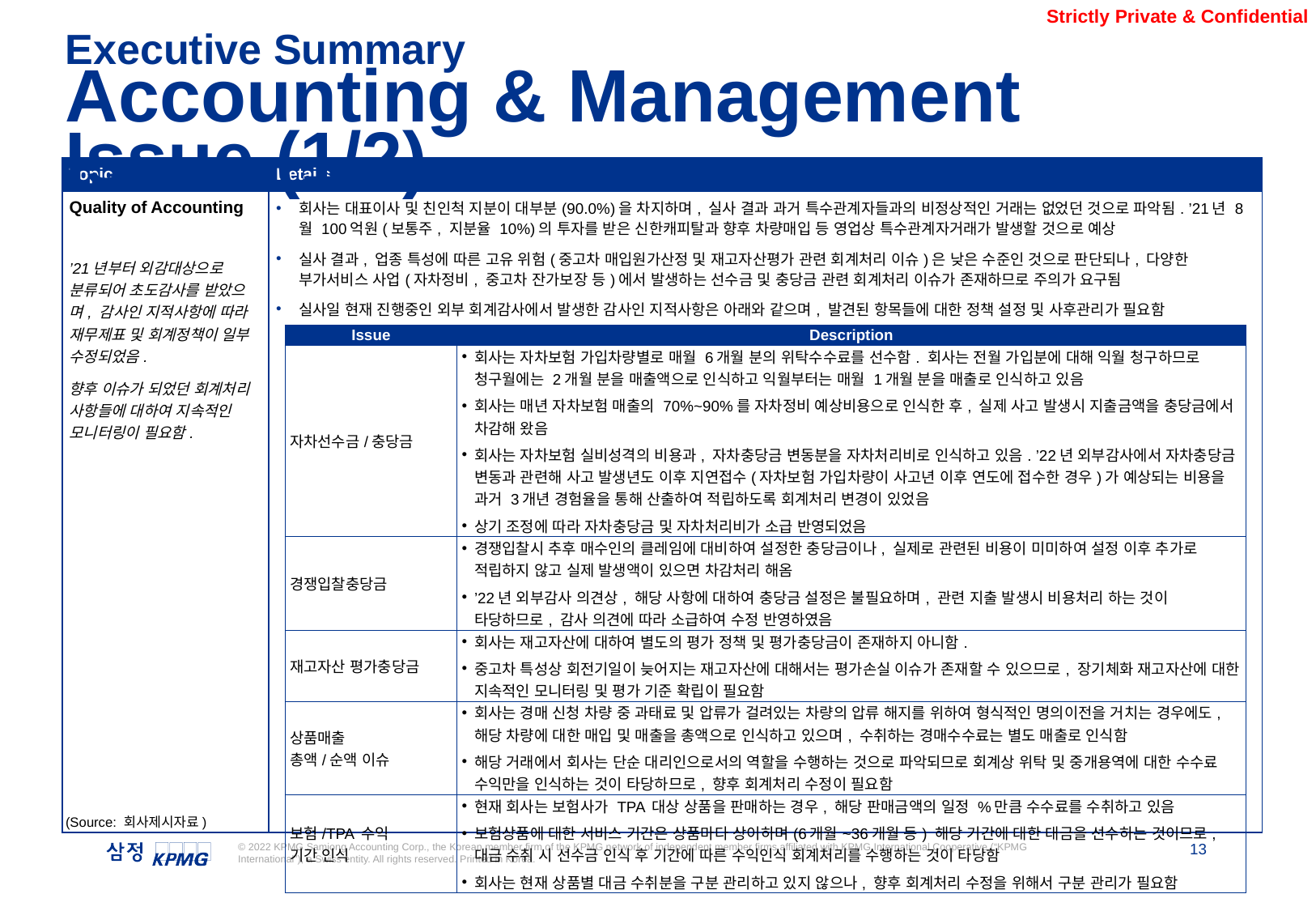

Executive Summary
Accounting & Management Issue (1/2)
| Topic | Details |
| --- | --- |
| Quality of Accounting ’21년부터 외감대상으로 분류되어 초도감사를 받았으며, 감사인 지적사항에 따라 재무제표 및 회계정책이 일부 수정되었음. 향후 이슈가 되었던 회계처리 사항들에 대하여 지속적인 모니터링이 필요함. | 회사는 대표이사 및 친인척 지분이 대부분(90.0%)을 차지하며, 실사 결과 과거 특수관계자들과의 비정상적인 거래는 없었던 것으로 파악됨. ’21년 8월 100억원(보통주, 지분율 10%)의 투자를 받은 신한캐피탈과 향후 차량매입 등 영업상 특수관계자거래가 발생할 것으로 예상 실사 결과, 업종 특성에 따른 고유 위험(중고차 매입원가산정 및 재고자산평가 관련 회계처리 이슈)은 낮은 수준인 것으로 판단되나, 다양한 부가서비스 사업(자차정비, 중고차 잔가보장 등)에서 발생하는 선수금 및 충당금 관련 회계처리 이슈가 존재하므로 주의가 요구됨 실사일 현재 진행중인 외부 회계감사에서 발생한 감사인 지적사항은 아래와 같으며, 발견된 항목들에 대한 정책 설정 및 사후관리가 필요함 |
| Issue | Description |
| --- | --- |
| 자차선수금/충당금 | 회사는 자차보험 가입차량별로 매월 6개월 분의 위탁수수료를 선수함. 회사는 전월 가입분에 대해 익월 청구하므로 청구월에는 2개월 분을 매출액으로 인식하고 익월부터는 매월 1개월 분을 매출로 인식하고 있음 회사는 매년 자차보험 매출의 70%~90%를 자차정비 예상비용으로 인식한 후, 실제 사고 발생시 지출금액을 충당금에서 차감해 왔음 회사는 자차보험 실비성격의 비용과, 자차충당금 변동분을 자차처리비로 인식하고 있음. ’22년 외부감사에서 자차충당금 변동과 관련해 사고 발생년도 이후 지연접수(자차보험 가입차량이 사고년 이후 연도에 접수한 경우)가 예상되는 비용을 과거 3개년 경험율을 통해 산출하여 적립하도록 회계처리 변경이 있었음 상기 조정에 따라 자차충당금 및 자차처리비가 소급 반영되었음 |
| 경쟁입찰충당금 | 경쟁입찰시 추후 매수인의 클레임에 대비하여 설정한 충당금이나, 실제로 관련된 비용이 미미하여 설정 이후 추가로 적립하지 않고 실제 발생액이 있으면 차감처리 해옴 ’22년 외부감사 의견상, 해당 사항에 대하여 충당금 설정은 불필요하며, 관련 지출 발생시 비용처리 하는 것이 타당하므로, 감사 의견에 따라 소급하여 수정 반영하였음 |
| 재고자산 평가충당금 | 회사는 재고자산에 대하여 별도의 평가 정책 및 평가충당금이 존재하지 아니함. 중고차 특성상 회전기일이 늦어지는 재고자산에 대해서는 평가손실 이슈가 존재할 수 있으므로, 장기체화 재고자산에 대한 지속적인 모니터링 및 평가 기준 확립이 필요함 |
| 상품매출 총액/순액 이슈 | 회사는 경매 신청 차량 중 과태료 및 압류가 걸려있는 차량의 압류 해지를 위하여 형식적인 명의이전을 거치는 경우에도, 해당 차량에 대한 매입 및 매출을 총액으로 인식하고 있으며, 수취하는 경매수수료는 별도 매출로 인식함 해당 거래에서 회사는 단순 대리인으로서의 역할을 수행하는 것으로 파악되므로 회계상 위탁 및 중개용역에 대한 수수료 수익만을 인식하는 것이 타당하므로, 향후 회계처리 수정이 필요함 |
| 보험/TPA 수익 기간 인식 | 현재 회사는 보험사가 TPA 대상 상품을 판매하는 경우, 해당 판매금액의 일정 %만큼 수수료를 수취하고 있음 보험상품에 대한 서비스 기간은 상품마다 상이하며(6개월~36개월 등) 해당 기간에 대한 대금을 선수하는 것이므로, 대금 수취 시 선수금 인식 후 기간에 따른 수익인식 회계처리를 수행하는 것이 타당함 회사는 현재 상품별 대금 수취분을 구분 관리하고 있지 않으나, 향후 회계처리 수정을 위해서 구분 관리가 필요함 |
(Source: 회사제시자료)